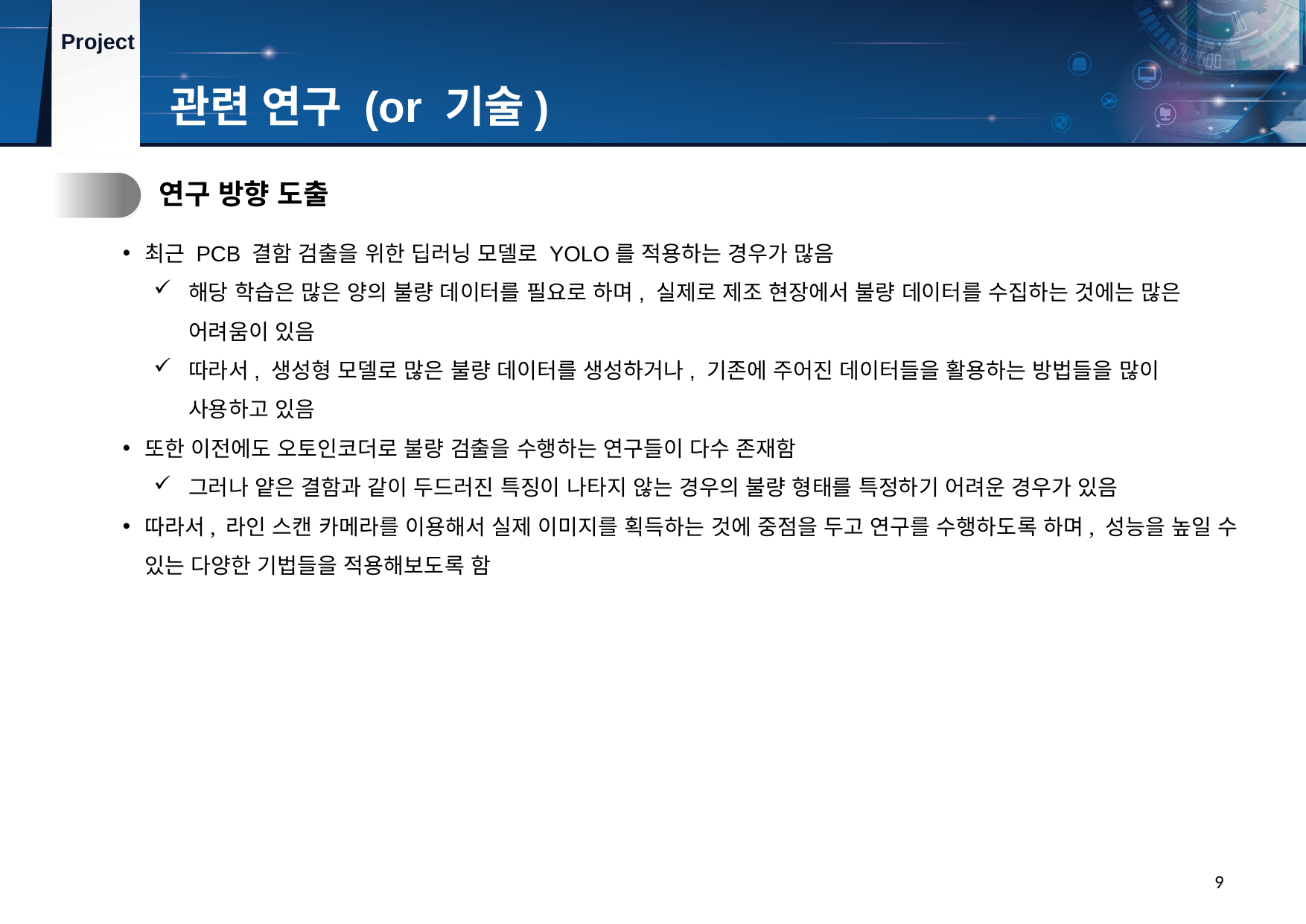

관련 연구 (or 기술)

3.
연구 방향 도출
최근 PCB 결함 검출을 위한 딥러닝 모델로 YOLO를 적용하는 경우가 많음
해당 학습은 많은 양의 불량 데이터를 필요로 하며, 실제로 제조 현장에서 불량 데이터를 수집하는 것에는 많은 어려움이 있음
따라서, 생성형 모델로 많은 불량 데이터를 생성하거나, 기존에 주어진 데이터들을 활용하는 방법들을 많이 사용하고 있음
또한 이전에도 오토인코더로 불량 검출을 수행하는 연구들이 다수 존재함
그러나 얕은 결함과 같이 두드러진 특징이 나타지 않는 경우의 불량 형태를 특정하기 어려운 경우가 있음
따라서, 라인 스캔 카메라를 이용해서 실제 이미지를 획득하는 것에 중점을 두고 연구를 수행하도록 하며, 성능을 높일 수 있는 다양한 기법들을 적용해보도록 함
9